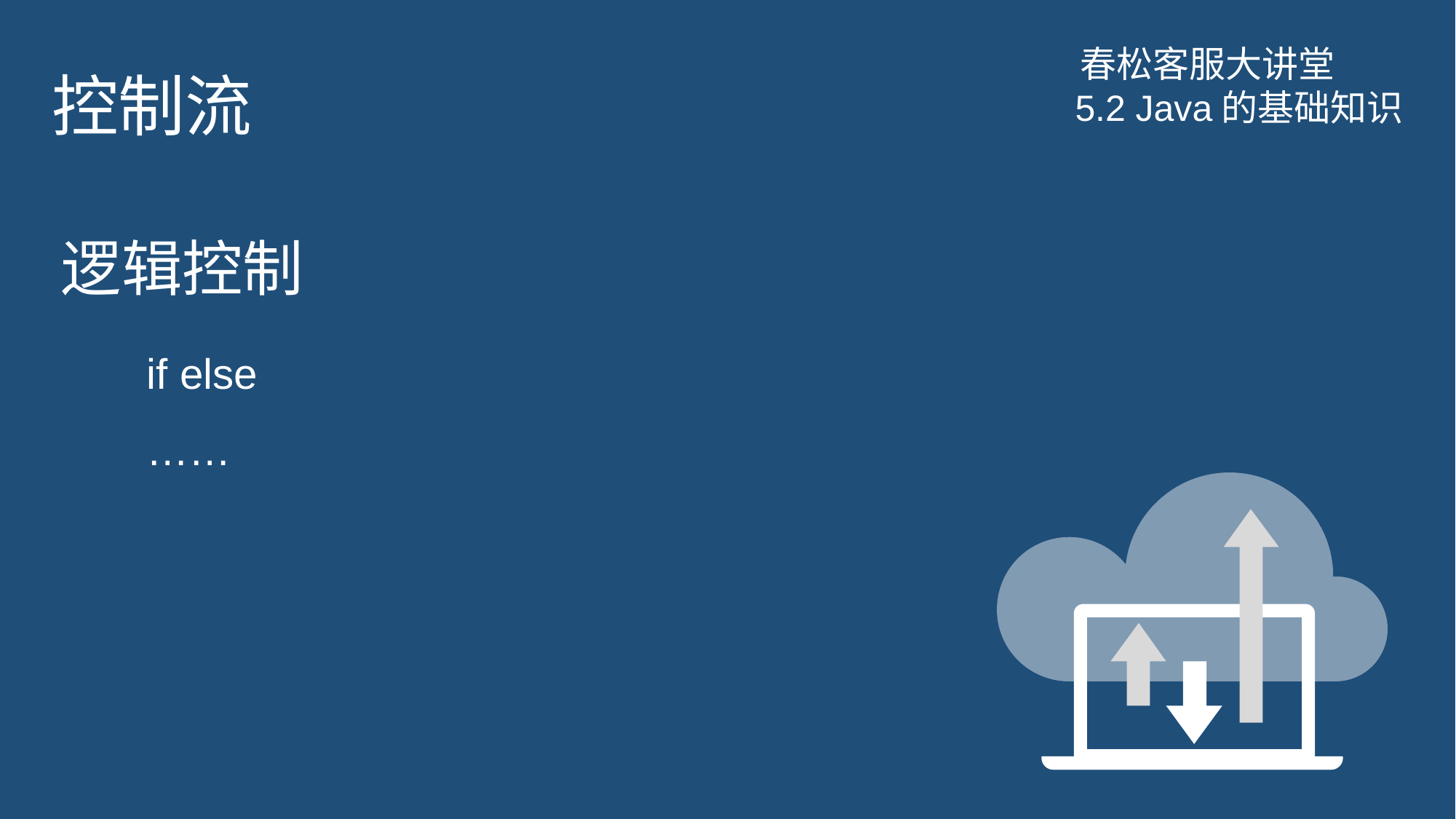

# 控制流
春松客服大讲堂
5.2 Java的基础知识
逻辑控制
if else
……